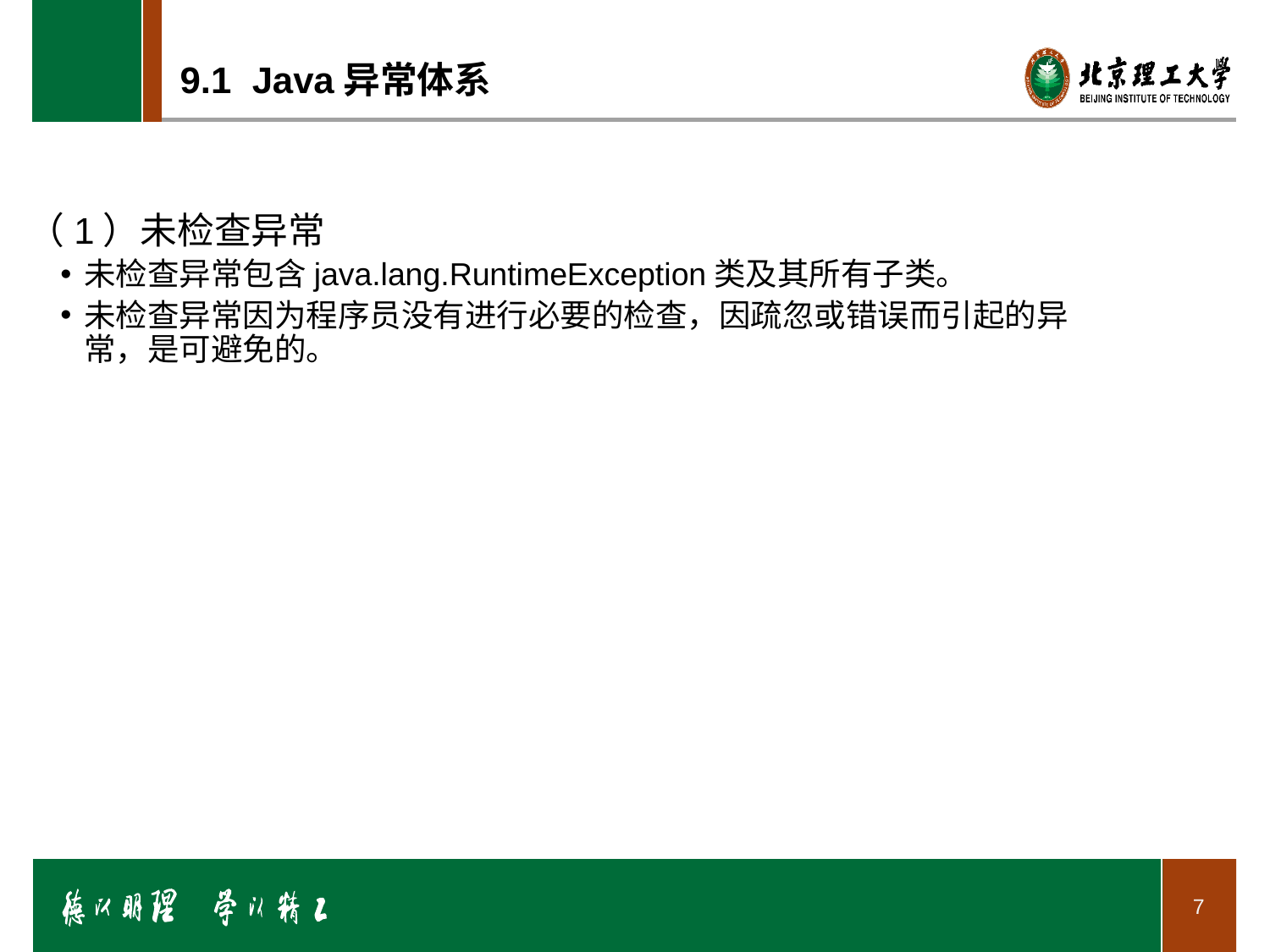

# 9.1  Java异常体系
（1）未检查异常
未检查异常包含java.lang.RuntimeException类及其所有子类。
未检查异常因为程序员没有进行必要的检查，因疏忽或错误而引起的异常，是可避免的。